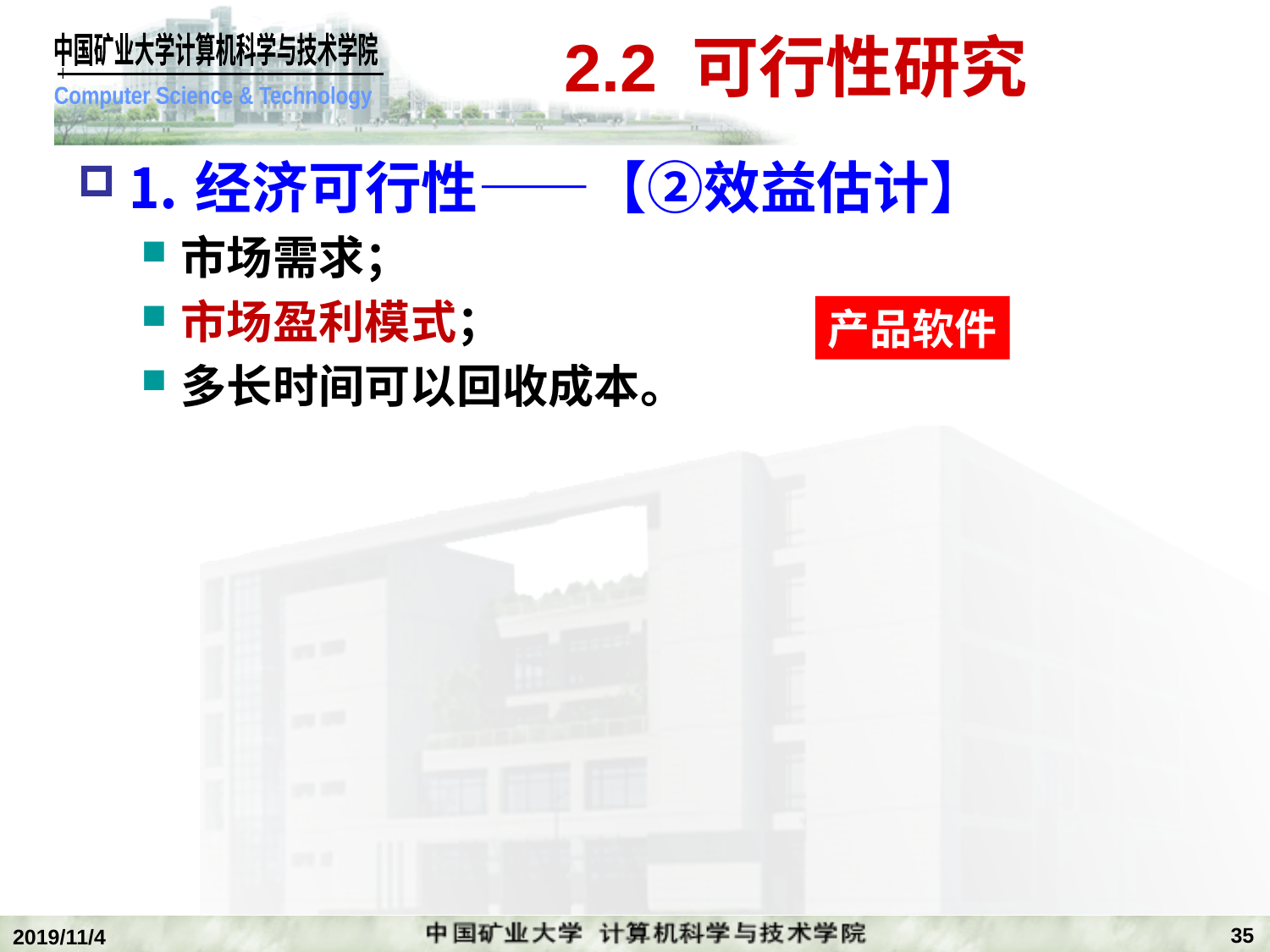

# 2.2 可行性研究
⒈经济可行性——【②效益估计】
市场需求；
市场盈利模式；
多长时间可以回收成本。
产品软件
35
2019/11/4